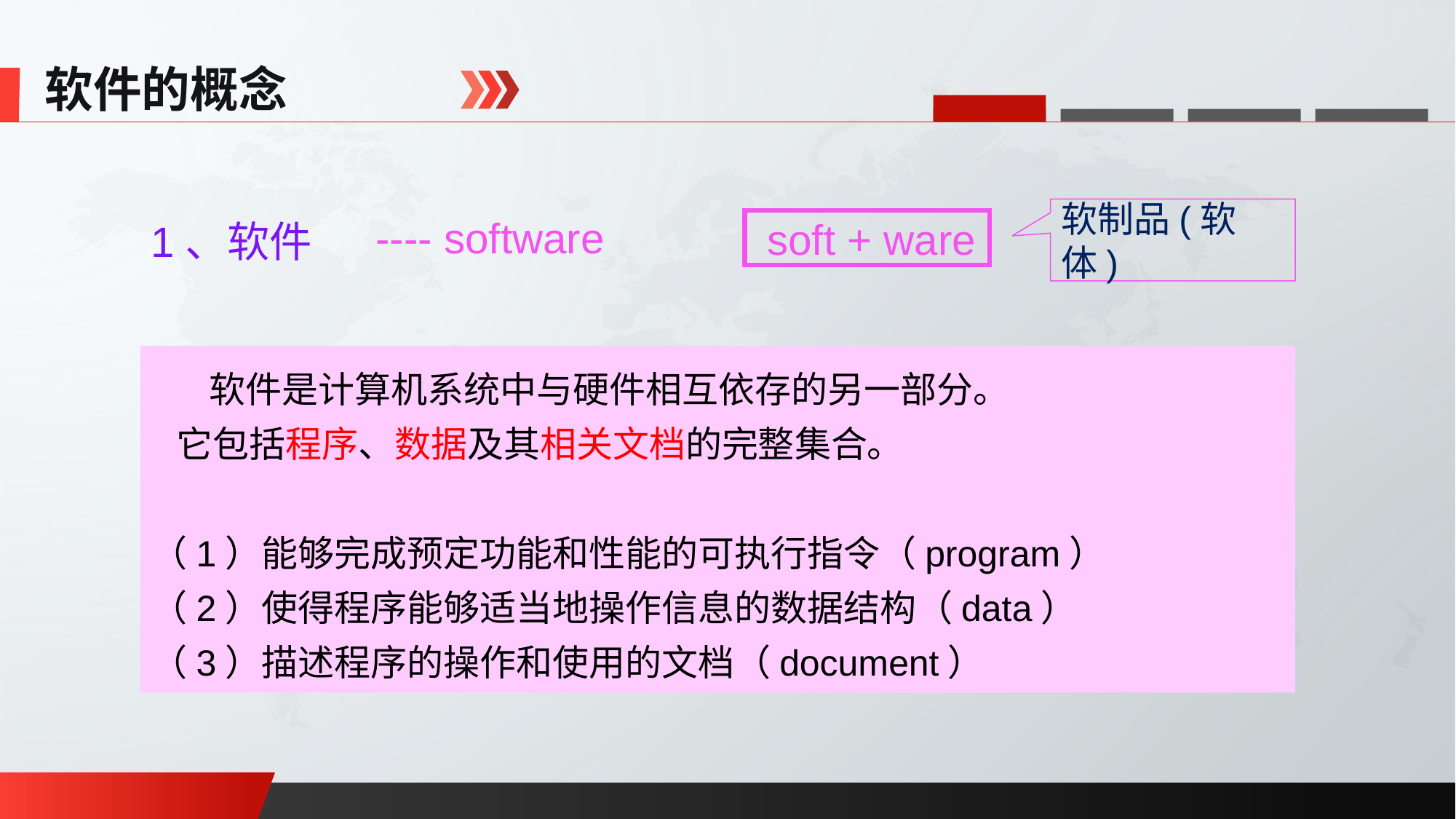

软件的概念

软制品(软体)
1、软件
---- software
 soft + ware
      软件是计算机系统中与硬件相互依存的另一部分。
  它包括程序、数据及其相关文档的完整集合。

（1）能够完成预定功能和性能的可执行指令（program）
（2）使得程序能够适当地操作信息的数据结构（data）
（3）描述程序的操作和使用的文档（document）